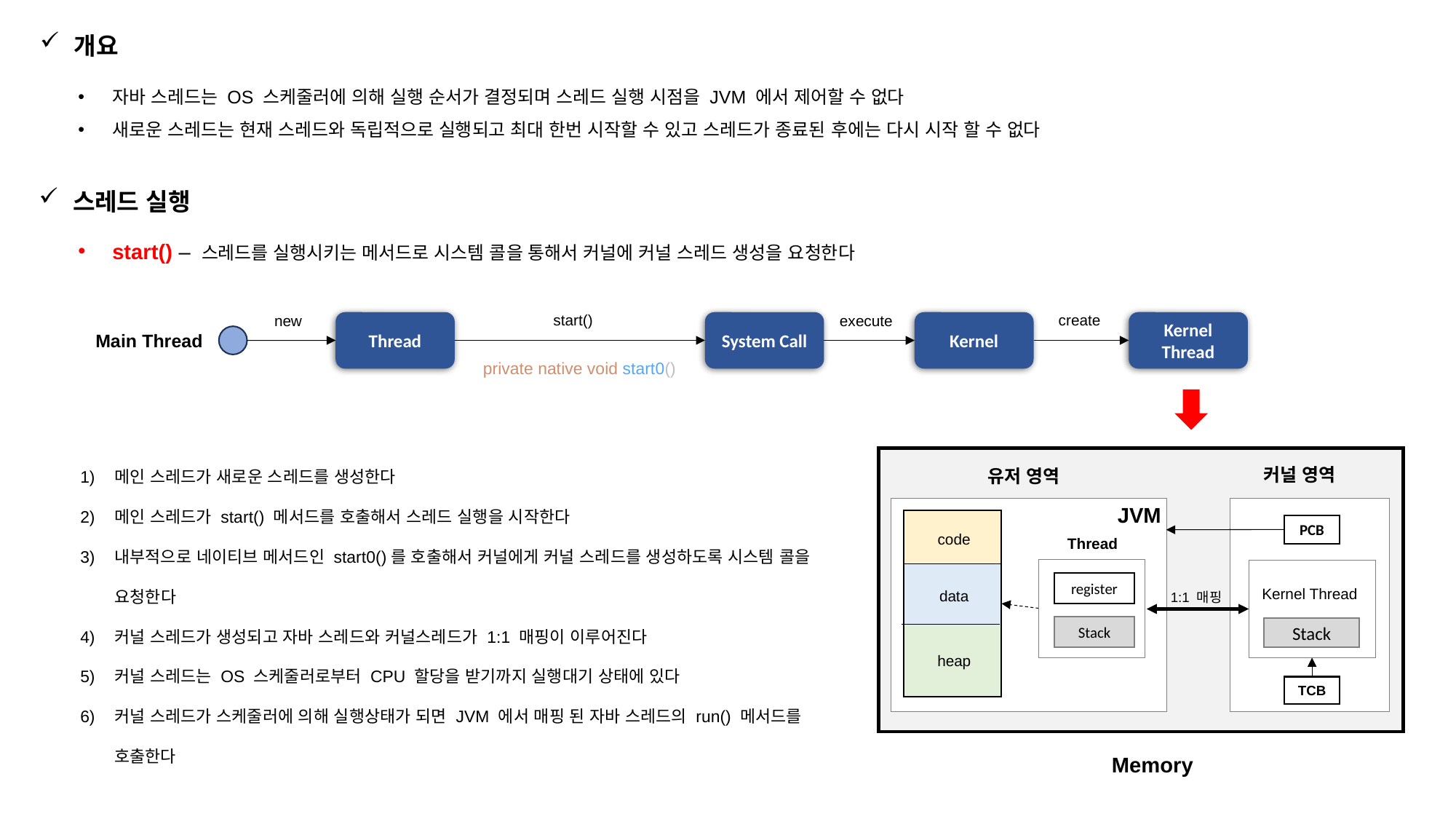

개요
자바 스레드는 OS 스케줄러에 의해 실행 순서가 결정되며 스레드 실행 시점을 JVM 에서 제어할 수 없다
새로운 스레드는 현재 스레드와 독립적으로 실행되고 최대 한번 시작할 수 있고 스레드가 종료된 후에는 다시 시작 할 수 없다
스레드 실행
start() – 스레드를 실행시키는 메서드로 시스템 콜을 통해서 커널에 커널 스레드 생성을 요청한다
create
start()
execute
new
Thread
System Call
Kernel
Kernel
Thread
Main Thread

private native void start0()

메인 스레드가 새로운 스레드를 생성한다
메인 스레드가 start() 메서드를 호출해서 스레드 실행을 시작한다
내부적으로 네이티브 메서드인 start0()를 호출해서 커널에게 커널 스레드를 생성하도록 시스템 콜을 요청한다
커널 스레드가 생성되고 자바 스레드와 커널스레드가 1:1 매핑이 이루어진다
커널 스레드는 OS 스케줄러로부터 CPU 할당을 받기까지 실행대기 상태에 있다
커널 스레드가 스케줄러에 의해 실행상태가 되면 JVM 에서 매핑 된 자바 스레드의 run() 메서드를 호출한다

커널 영역
유저 영역
JVM

PCB
code
Thread

register
Stack

1:1 매핑
Kernel Thread
data
Stack

heap
TCB
Memory